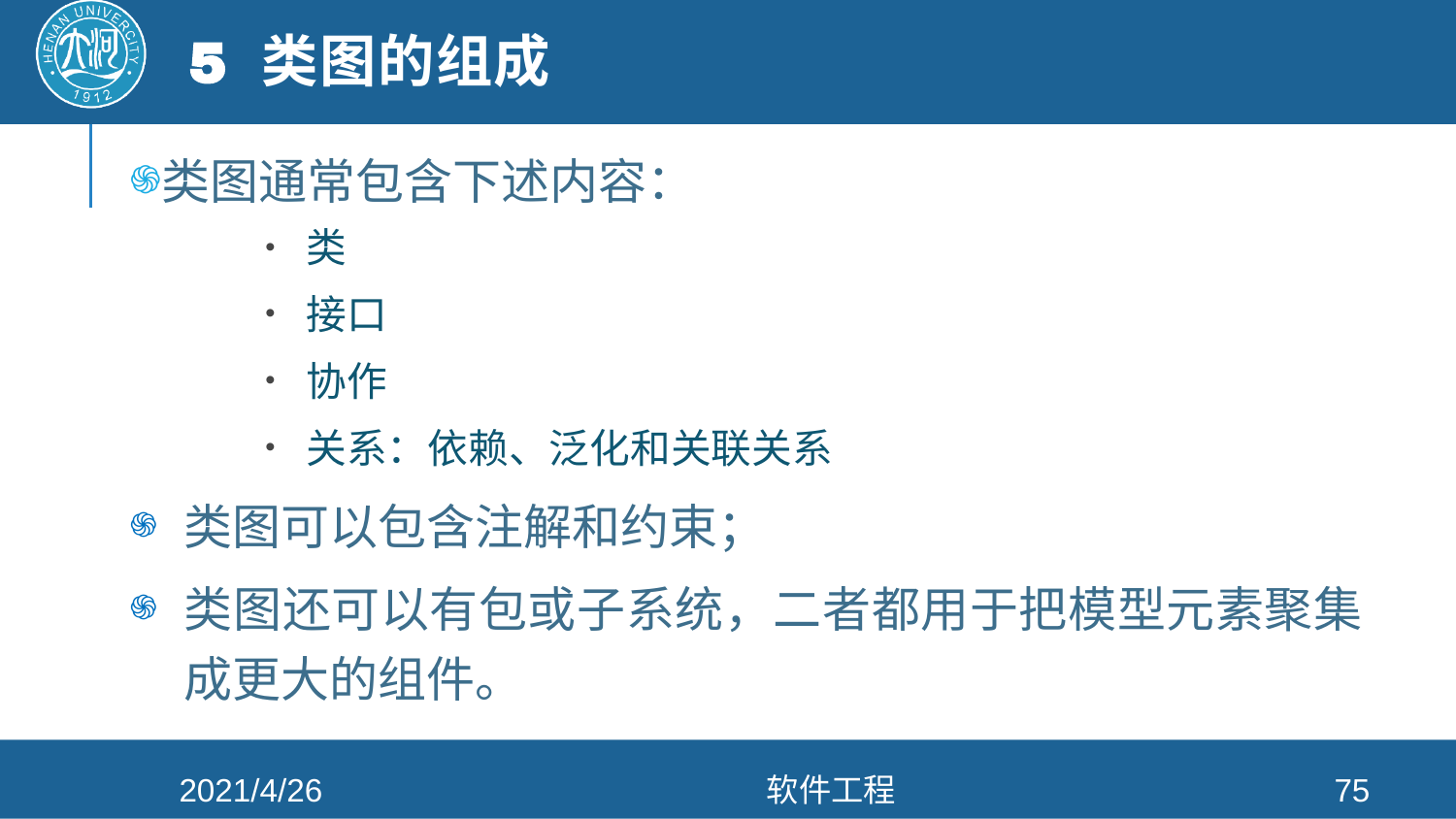

# 5 类图的组成
类图通常包含下述内容：

类图可以包含注解和约束；
类图还可以有包或子系统，二者都用于把模型元素聚集成更大的组件。
类
接口
协作
关系：依赖、泛化和关联关系
2021/4/26
软件工程
75